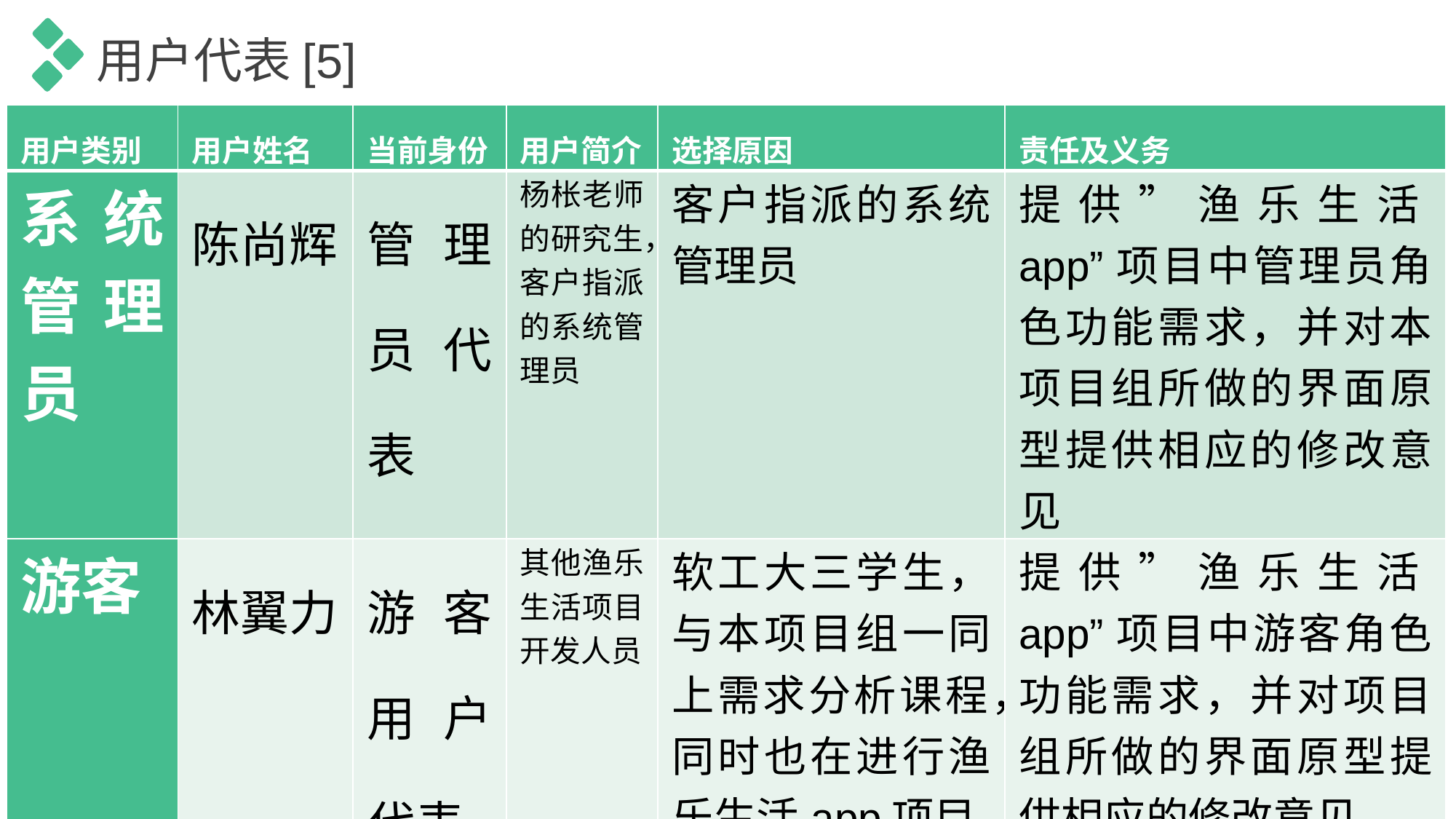

用户代表[5]

| 用户类别 | 用户姓名 | 当前身份 | 用户简介 | 选择原因 | 责任及义务 |
| --- | --- | --- | --- | --- | --- |
| 系统管理员 | 陈尚辉 | 管理员代表 | 杨枨老师的研究生，客户指派的系统管理员 | 客户指派的系统管理员 | 提供”渔乐生活app”项目中管理员角色功能需求，并对本项目组所做的界面原型提供相应的修改意见 |
| 游客 | 林翼力 | 游客用户代表 | 其他渔乐生活项目开发人员 | 软工大三学生，与本项目组一同上需求分析课程，同时也在进行渔乐生活app项目 | 提供”渔乐生活app”项目中游客角色功能需求，并对项目组所做的界面原型提供相应的修改意见。 |